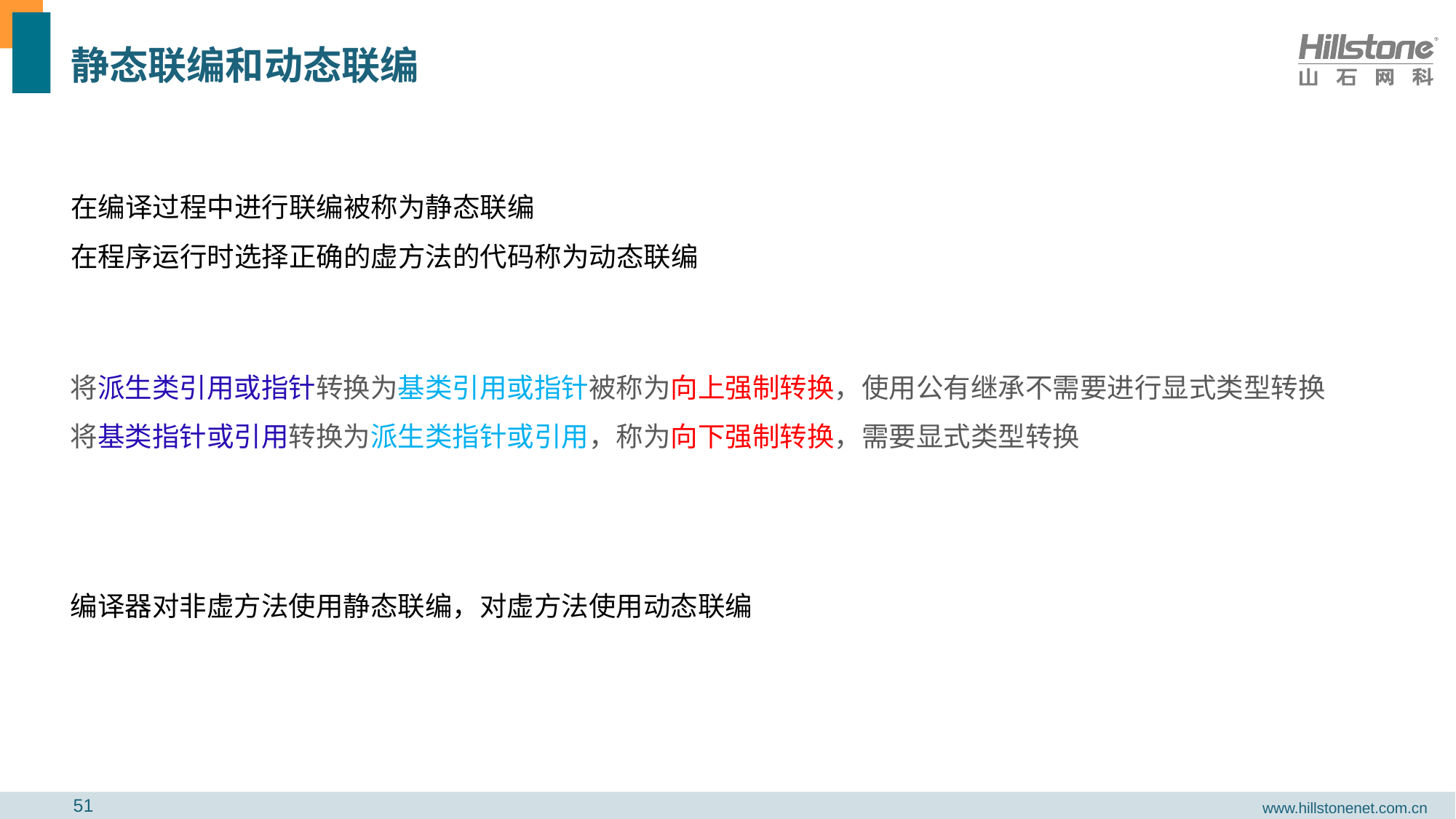

# 静态联编和动态联编
在编译过程中进行联编被称为静态联编
在程序运行时选择正确的虚方法的代码称为动态联编
将派生类引用或指针转换为基类引用或指针被称为向上强制转换，使用公有继承不需要进行显式类型转换
将基类指针或引用转换为派生类指针或引用，称为向下强制转换，需要显式类型转换
编译器对非虚方法使用静态联编，对虚方法使用动态联编
51